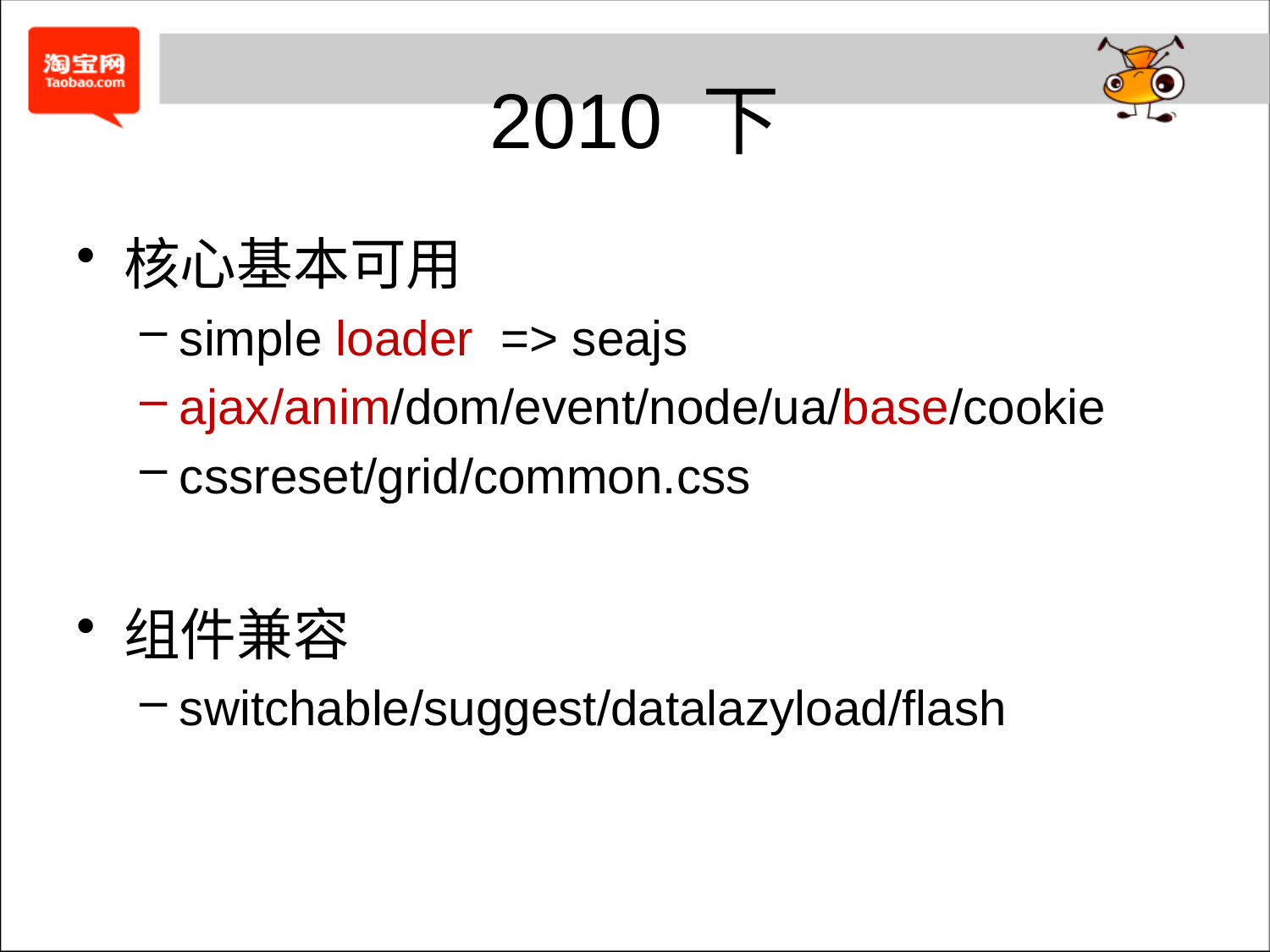

# 2010 下
核心基本可用
simple loader  => seajs
ajax/anim/dom/event/node/ua/base/cookie
cssreset/grid/common.css

组件兼容
switchable/suggest/datalazyload/flash